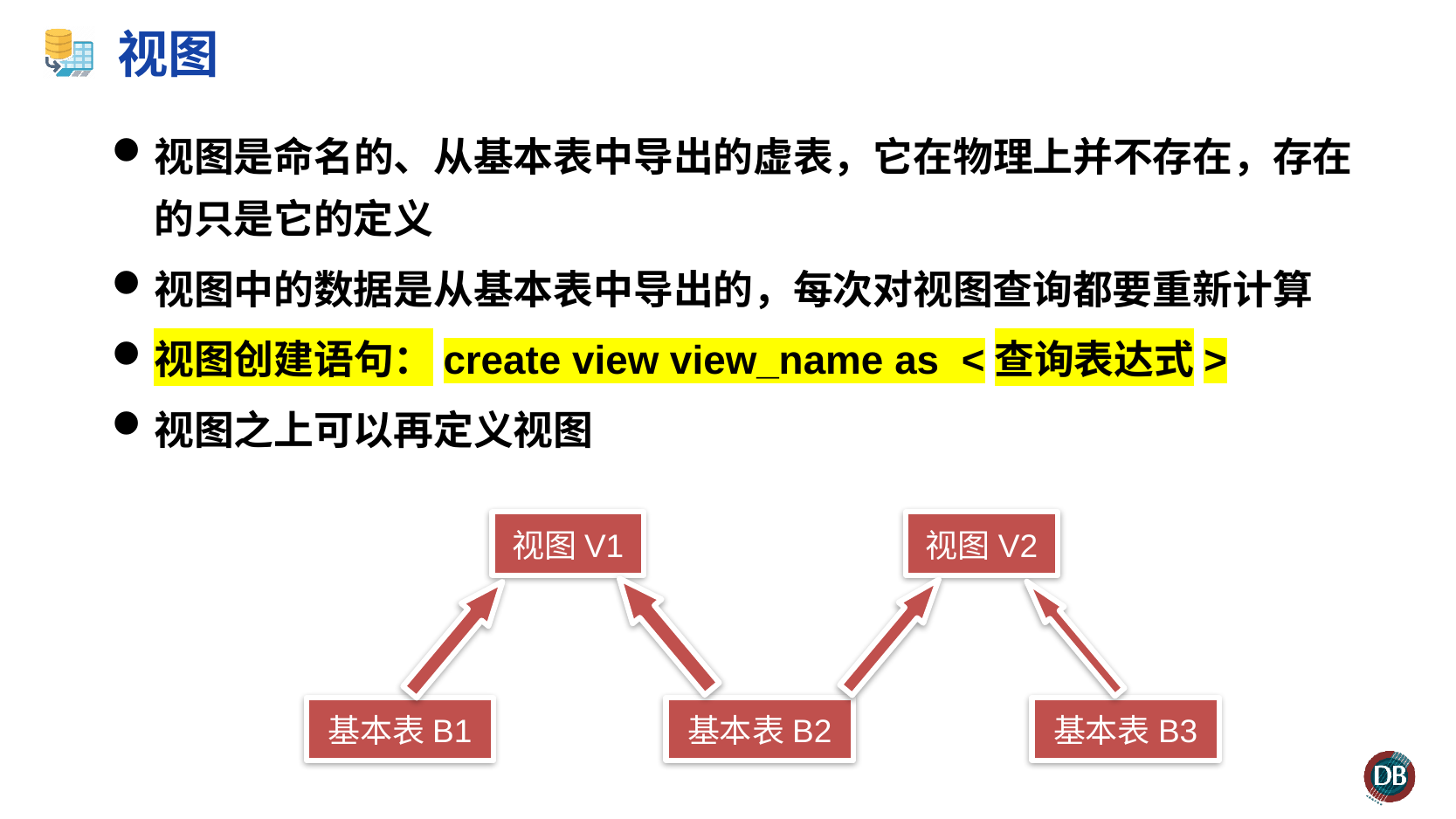

# 视图
视图是命名的、从基本表中导出的虚表，它在物理上并不存在，存在的只是它的定义
视图中的数据是从基本表中导出的，每次对视图查询都要重新计算
视图创建语句：create view view_name as  <查询表达式>
视图之上可以再定义视图
视图V1
视图V2

基本表B1
基本表B2
基本表B3